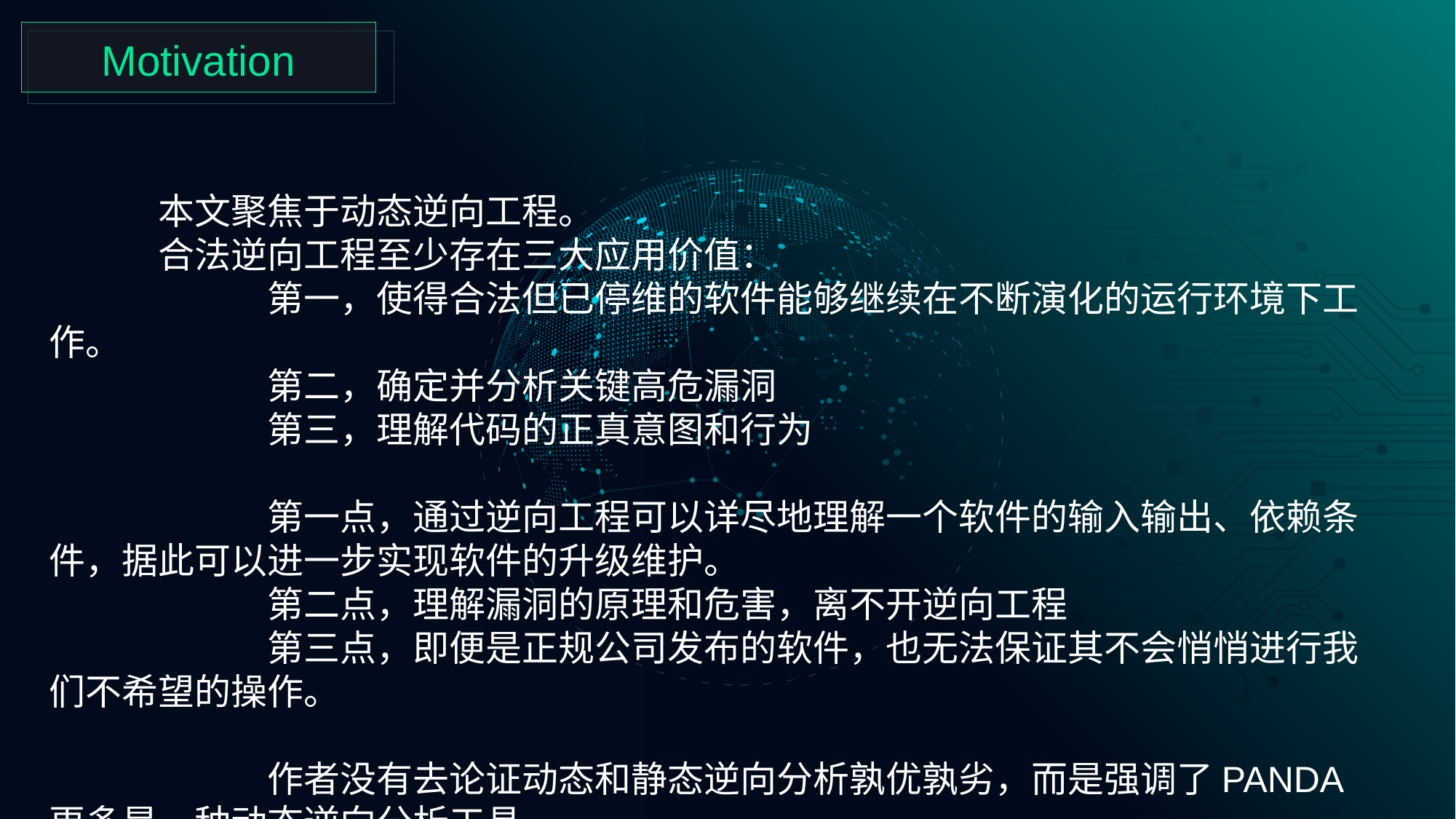

Motivation

	本文聚焦于动态逆向工程。
	合法逆向工程至少存在三大应用价值：
		第一，使得合法但已停维的软件能够继续在不断演化的运行环境下工作。
		第二，确定并分析关键高危漏洞
		第三，理解代码的正真意图和行为

		第一点，通过逆向工程可以详尽地理解一个软件的输入输出、依赖条件，据此可以进一步实现软件的升级维护。
		第二点，理解漏洞的原理和危害，离不开逆向工程
		第三点，即便是正规公司发布的软件，也无法保证其不会悄悄进行我们不希望的操作。

		作者没有去论证动态和静态逆向分析孰优孰劣，而是强调了PANDA更多是一种动态逆向分析工具。